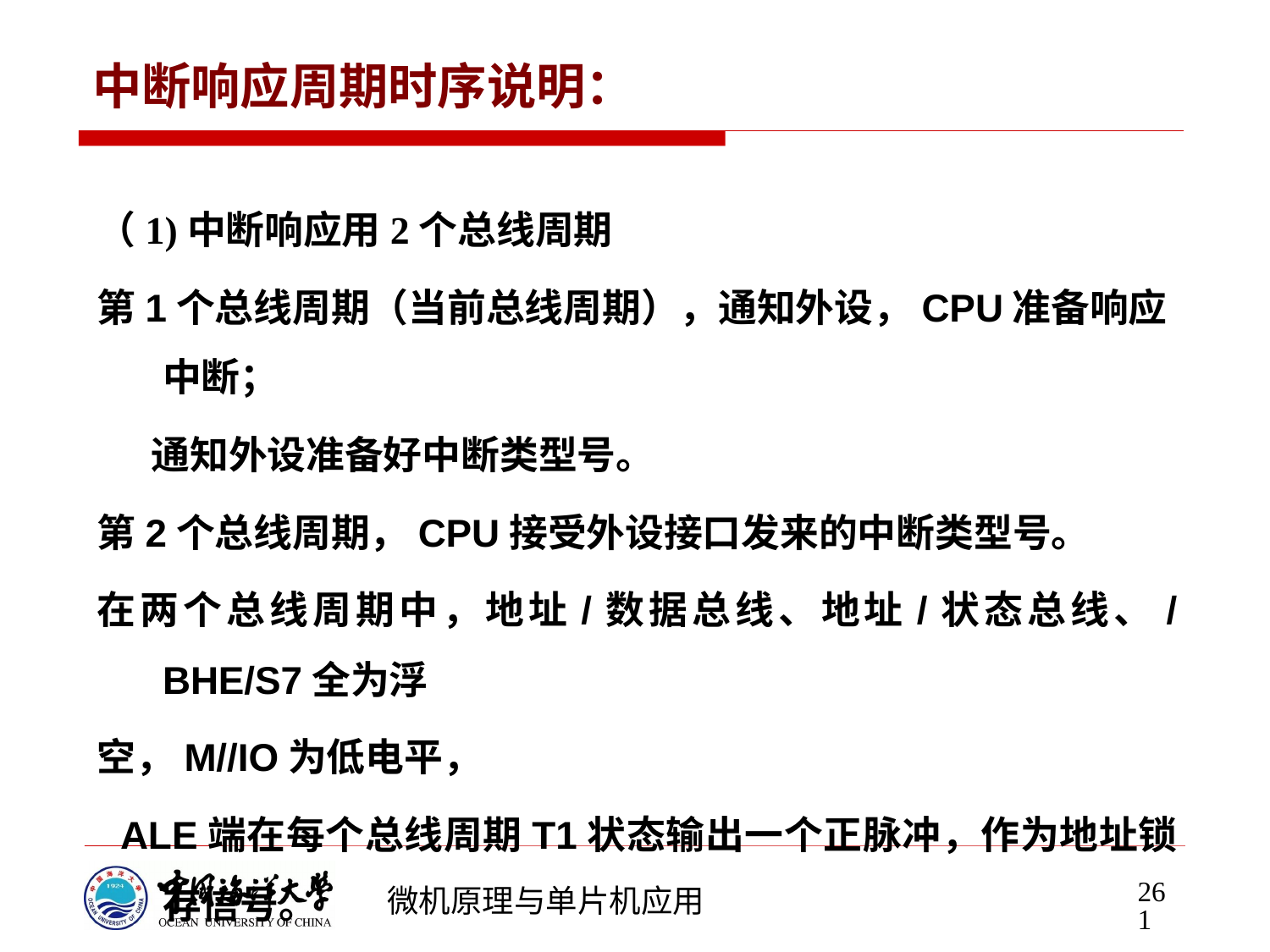

# 中断响应周期时序说明：
（1)中断响应用2个总线周期
第1个总线周期（当前总线周期），通知外设，CPU准备响应中断；
     通知外设准备好中断类型号。
第2个总线周期，CPU接受外设接口发来的中断类型号。
在两个总线周期中，地址/数据总线、地址/状态总线、/BHE/S7全为浮
空，M//IO为低电平，
  ALE端在每个总线周期T1状态输出一个正脉冲，作为地址锁存信号。
（2)中断类型码通过D7～D0传送给CPU
（3)软件中断和非屏蔽中断不按照此时序响应中断
261